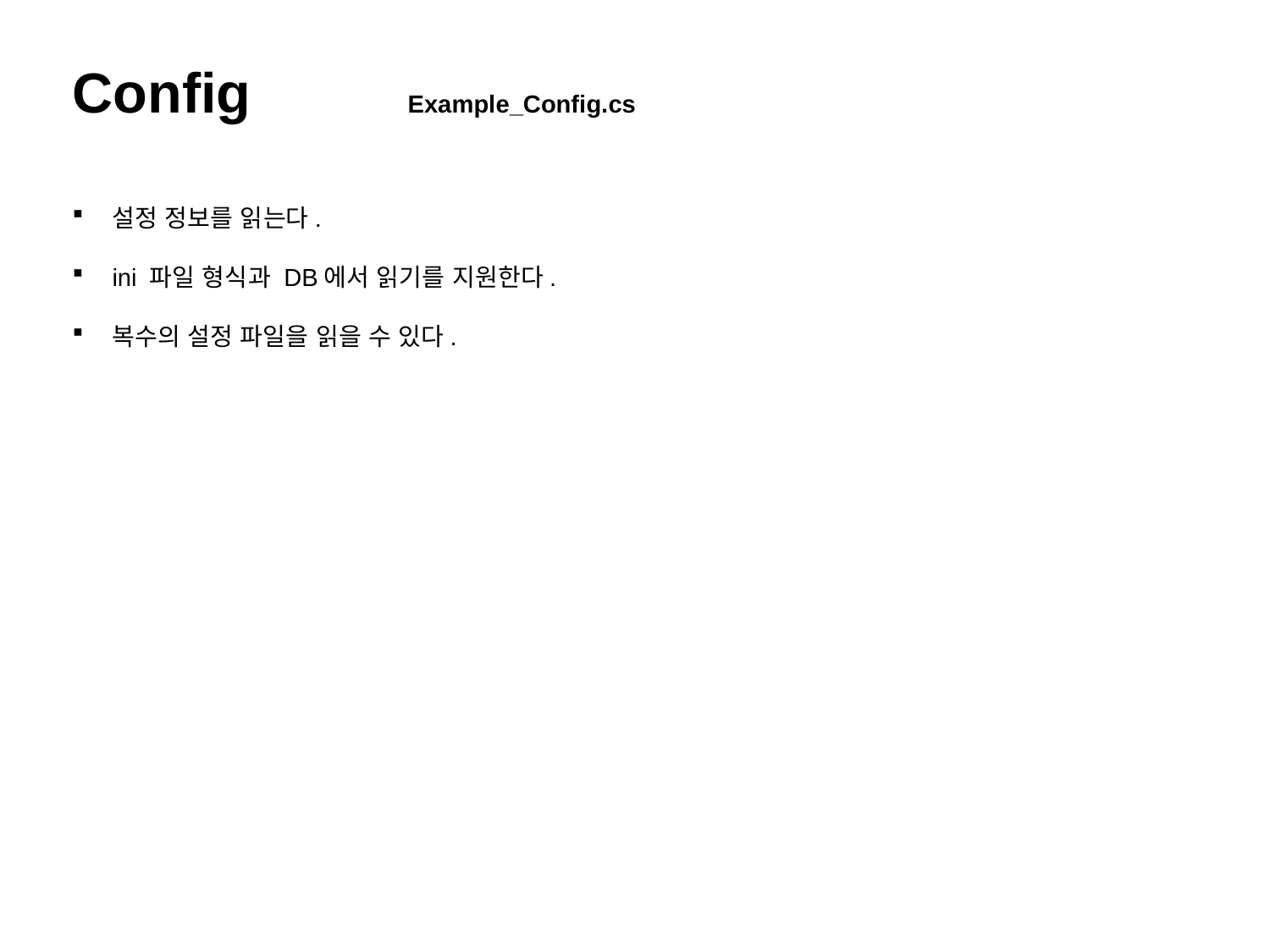

Config          Example_Config.cs
설정 정보를 읽는다.
ini 파일 형식과 DB에서 읽기를 지원한다.
복수의 설정 파일을 읽을 수 있다.